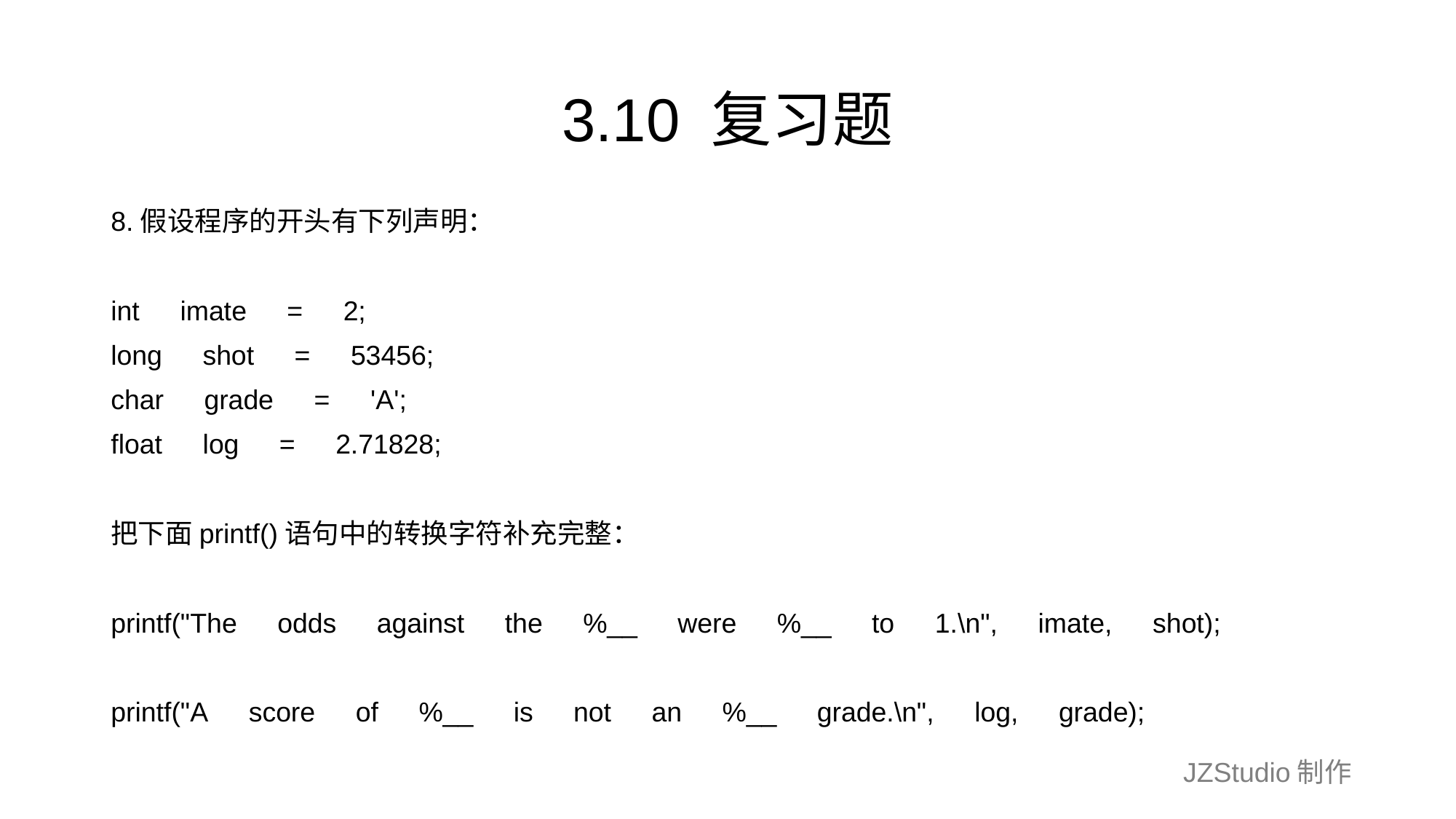

# 3.10 复习题
8.假设程序的开头有下列声明：

int　imate　=　2;
long　shot　=　53456;
char　grade　=　'A';
float　log　=　2.71828;

把下面printf()语句中的转换字符补充完整：

printf("The　odds　against　the　%__　were　%__　to　1.\n",　imate,　shot);

printf("A　score　of　%__　is　not　an　%__　grade.\n",　log,　grade);